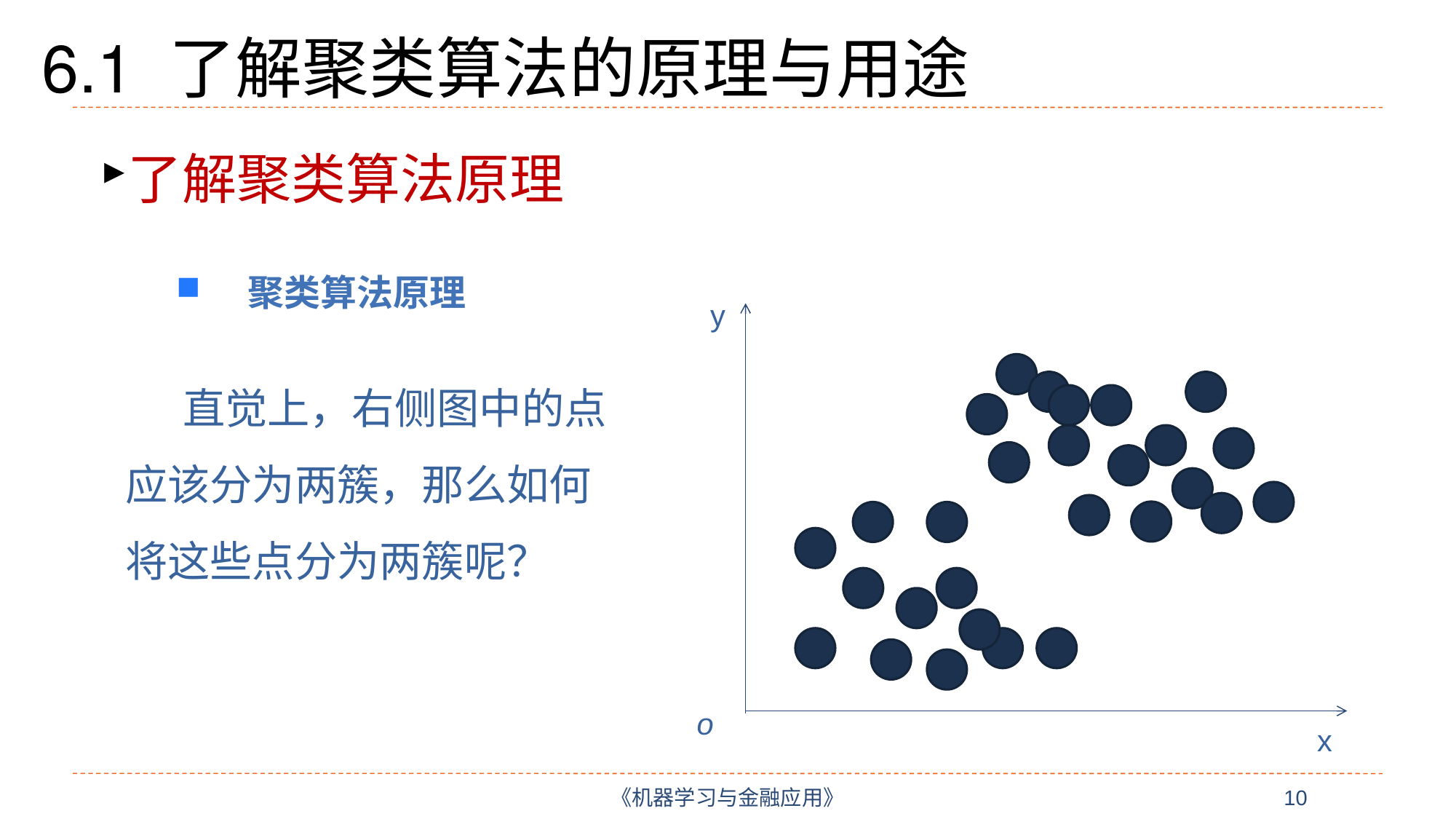

# 6.1 了解聚类算法的原理与用途
了解聚类算法原理

 聚类算法原理
y
     直觉上，右侧图中的点应该分为两簇，那么如何将这些点分为两簇呢？

o
x